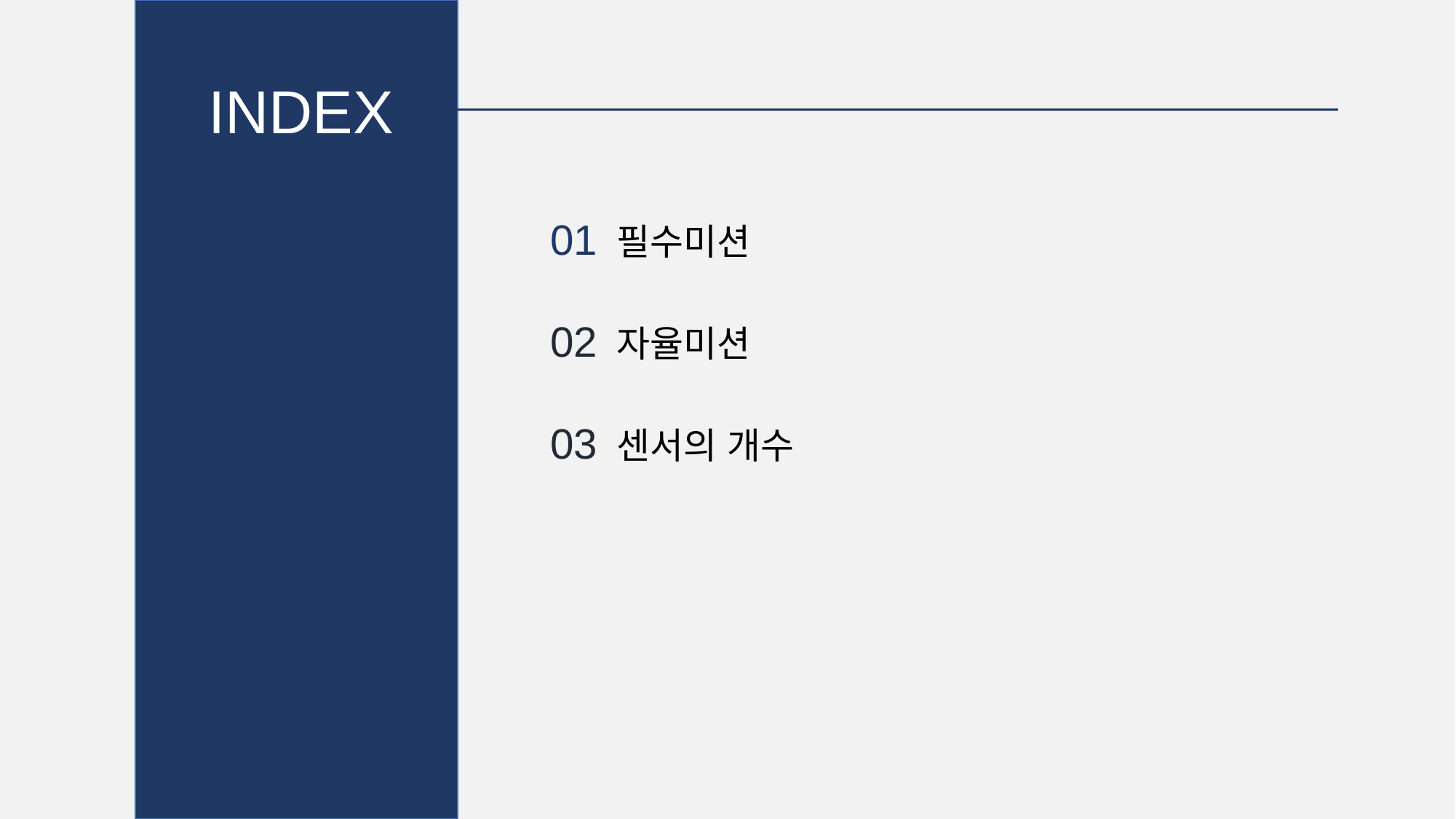

INDEX
01 필수미션
02 자율미션
03 센서의 개수